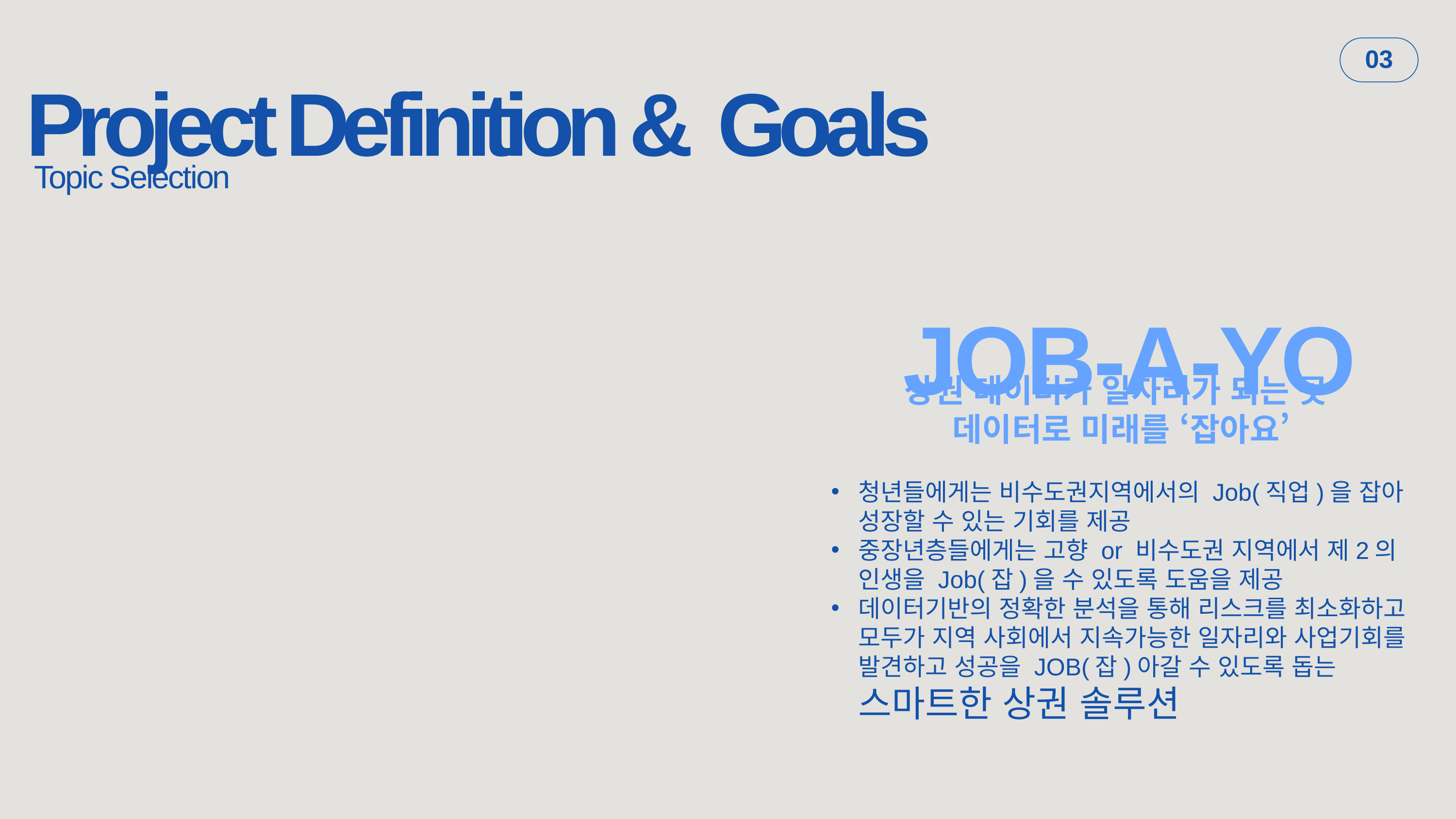

Project Definition &  Goals
03
JOB-A-YO
Topic Selection
상권 데이터가 일자리가 되는 곳
데이터로 미래를 ‘잡아요’
청년들에게는 비수도권지역에서의 Job(직업)을 잡아 성장할 수 있는 기회를 제공
중장년층들에게는 고향 or 비수도권 지역에서 제2의 인생을 Job(잡)을 수 있도록 도움을 제공
데이터기반의 정확한 분석을 통해 리스크를 최소화하고 모두가 지역 사회에서 지속가능한 일자리와 사업기회를 발견하고 성공을 JOB(잡)아갈 수 있도록 돕는
스마트한 상권 솔루션